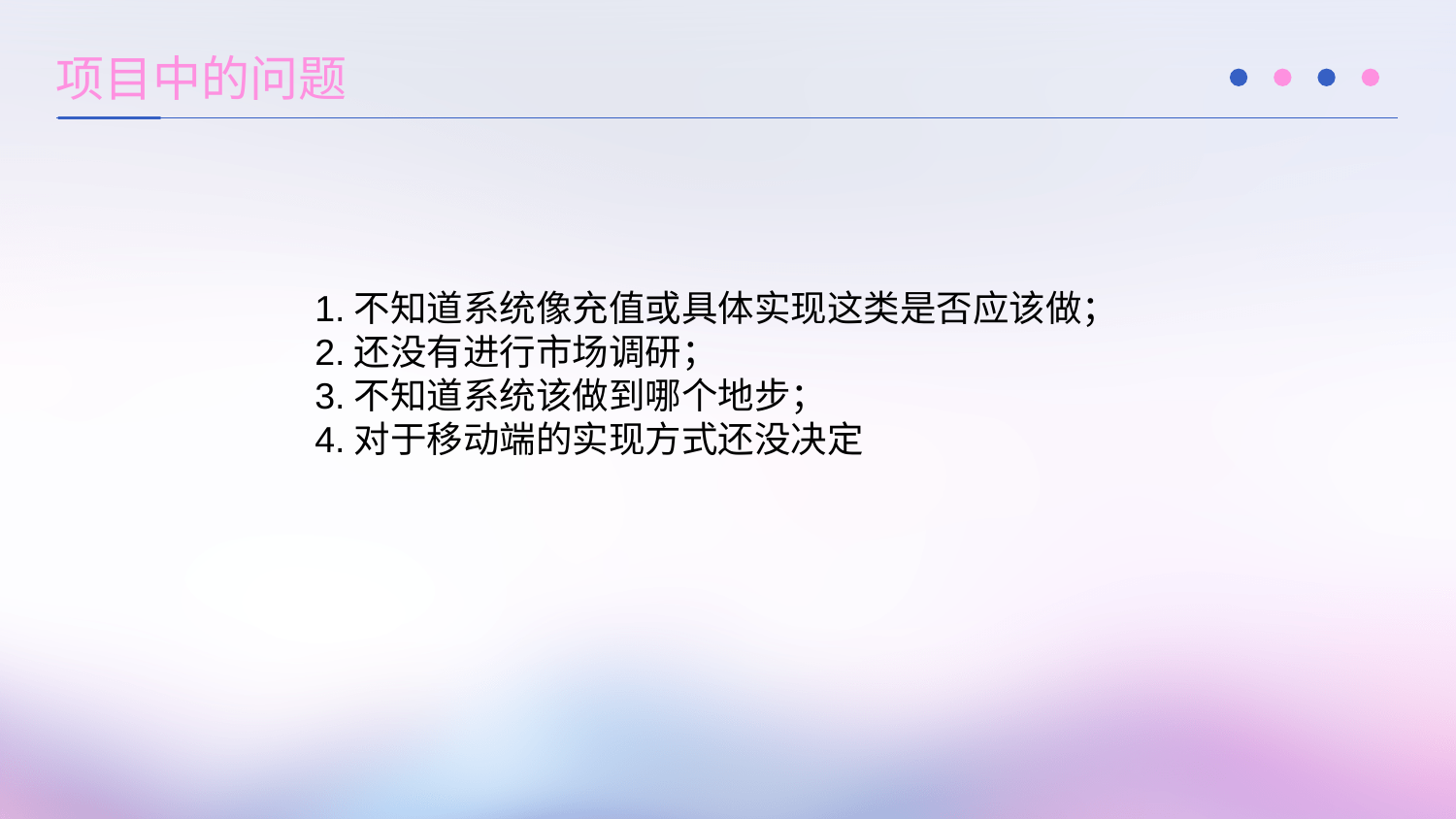

项目中的问题

1.不知道系统像充值或具体实现这类是否应该做；
2.还没有进行市场调研；
3.不知道系统该做到哪个地步；
4.对于移动端的实现方式还没决定